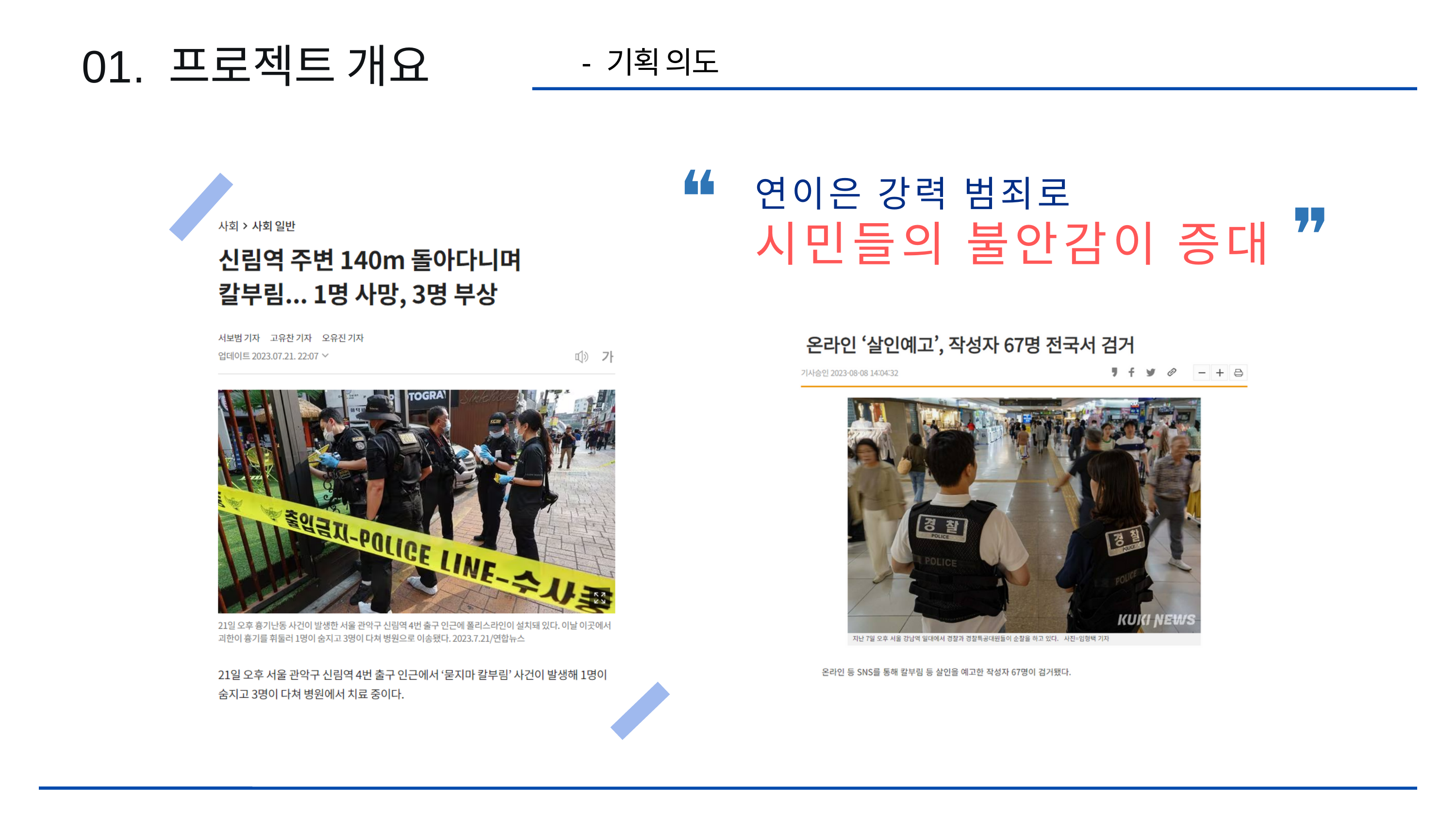

01. 프로젝트 개요
 - 기획 의도

❝
연이은 강력 범죄로
시민들의 불안감이 증대

❞